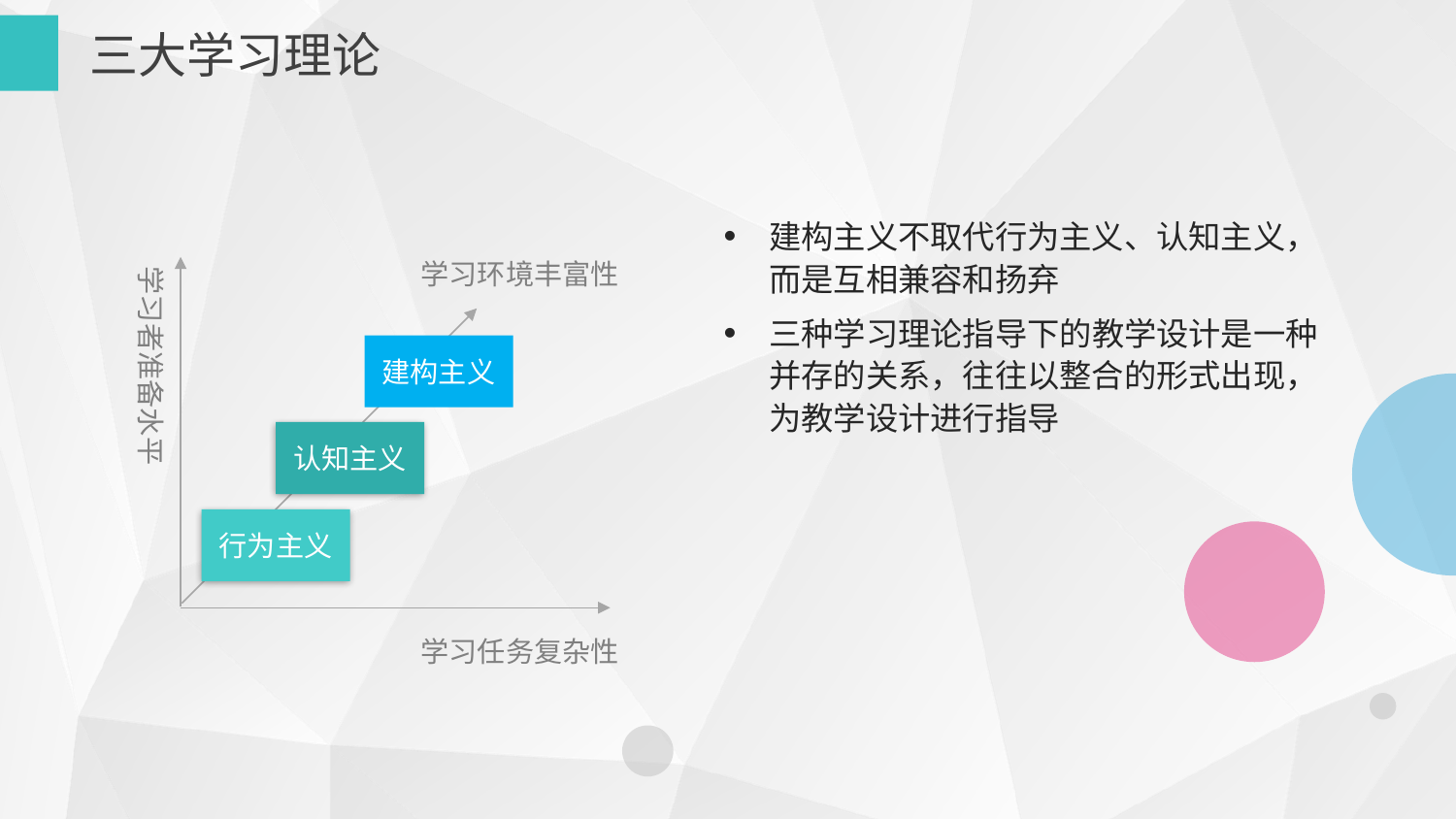

三大学习理论
建构主义不取代行为主义、认知主义，而是互相兼容和扬弃
三种学习理论指导下的教学设计是一种并存的关系，往往以整合的形式出现，为教学设计进行指导
学习环境丰富性
学习者准备水平
建构主义

认知主义
行为主义
学习任务复杂性